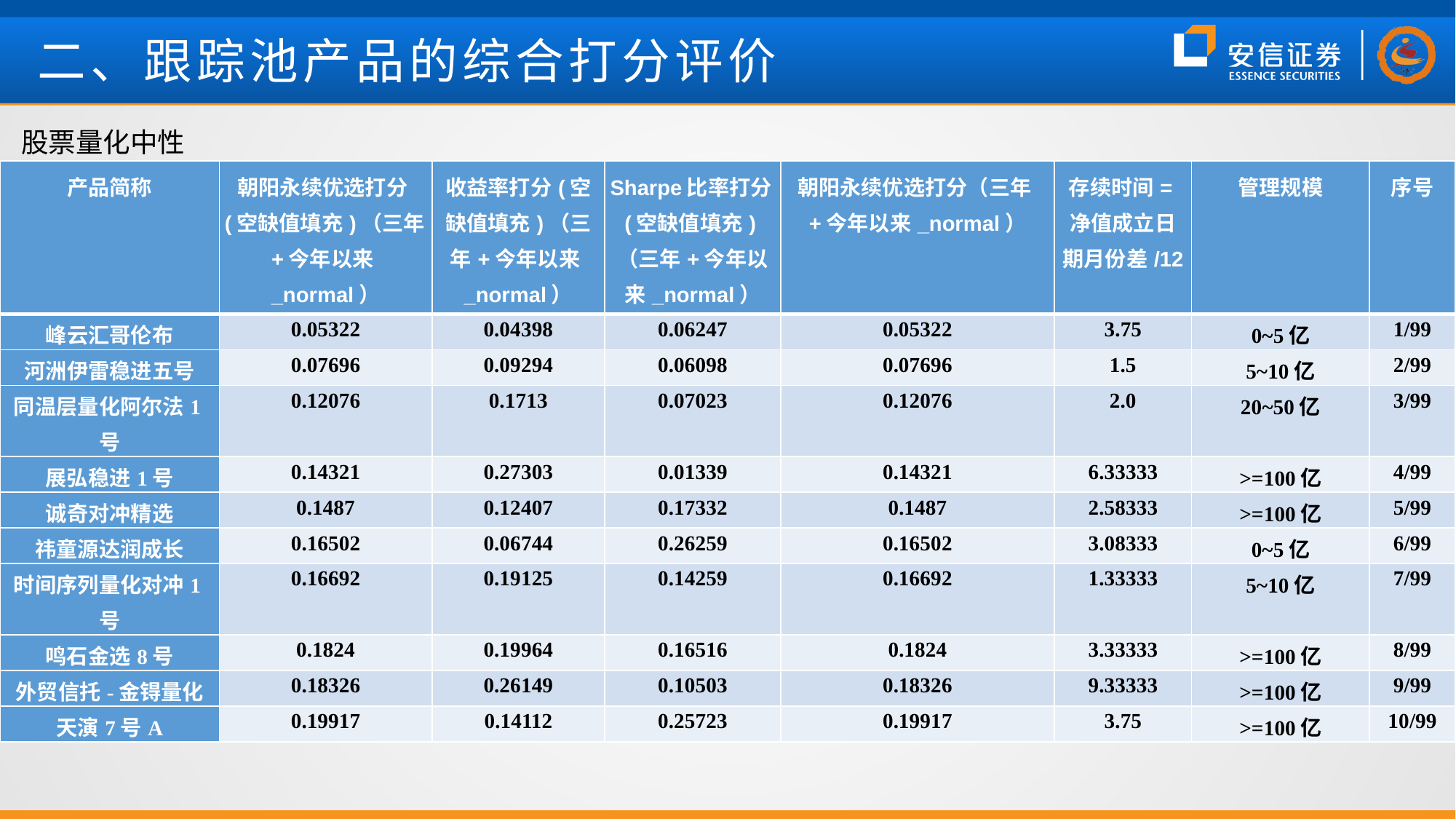

二、跟踪池产品的综合打分评价
股票量化中性
| 产品简称 | 朝阳永续优选打分(空缺值填充)（三年+今年以来\_normal） | 收益率打分(空缺值填充)（三年+今年以来\_normal） | Sharpe比率打分(空缺值填充)（三年+今年以来\_normal） | 朝阳永续优选打分（三年+今年以来\_normal） | 存续时间=净值成立日期月份差/12 | 管理规模 | 序号 |
| --- | --- | --- | --- | --- | --- | --- | --- |
| 峰云汇哥伦布 | 0.05322 | 0.04398 | 0.06247 | 0.05322 | 3.75 | 0~5亿 | 1/99 |
| 河洲伊雷稳进五号 | 0.07696 | 0.09294 | 0.06098 | 0.07696 | 1.5 | 5~10亿 | 2/99 |
| 同温层量化阿尔法1号 | 0.12076 | 0.1713 | 0.07023 | 0.12076 | 2.0 | 20~50亿 | 3/99 |
| 展弘稳进1号 | 0.14321 | 0.27303 | 0.01339 | 0.14321 | 6.33333 | >=100亿 | 4/99 |
| 诚奇对冲精选 | 0.1487 | 0.12407 | 0.17332 | 0.1487 | 2.58333 | >=100亿 | 5/99 |
| 祎童源达润成长 | 0.16502 | 0.06744 | 0.26259 | 0.16502 | 3.08333 | 0~5亿 | 6/99 |
| 时间序列量化对冲1号 | 0.16692 | 0.19125 | 0.14259 | 0.16692 | 1.33333 | 5~10亿 | 7/99 |
| 鸣石金选8号 | 0.1824 | 0.19964 | 0.16516 | 0.1824 | 3.33333 | >=100亿 | 8/99 |
| 外贸信托-金锝量化 | 0.18326 | 0.26149 | 0.10503 | 0.18326 | 9.33333 | >=100亿 | 9/99 |
| 天演7号A | 0.19917 | 0.14112 | 0.25723 | 0.19917 | 3.75 | >=100亿 | 10/99 |